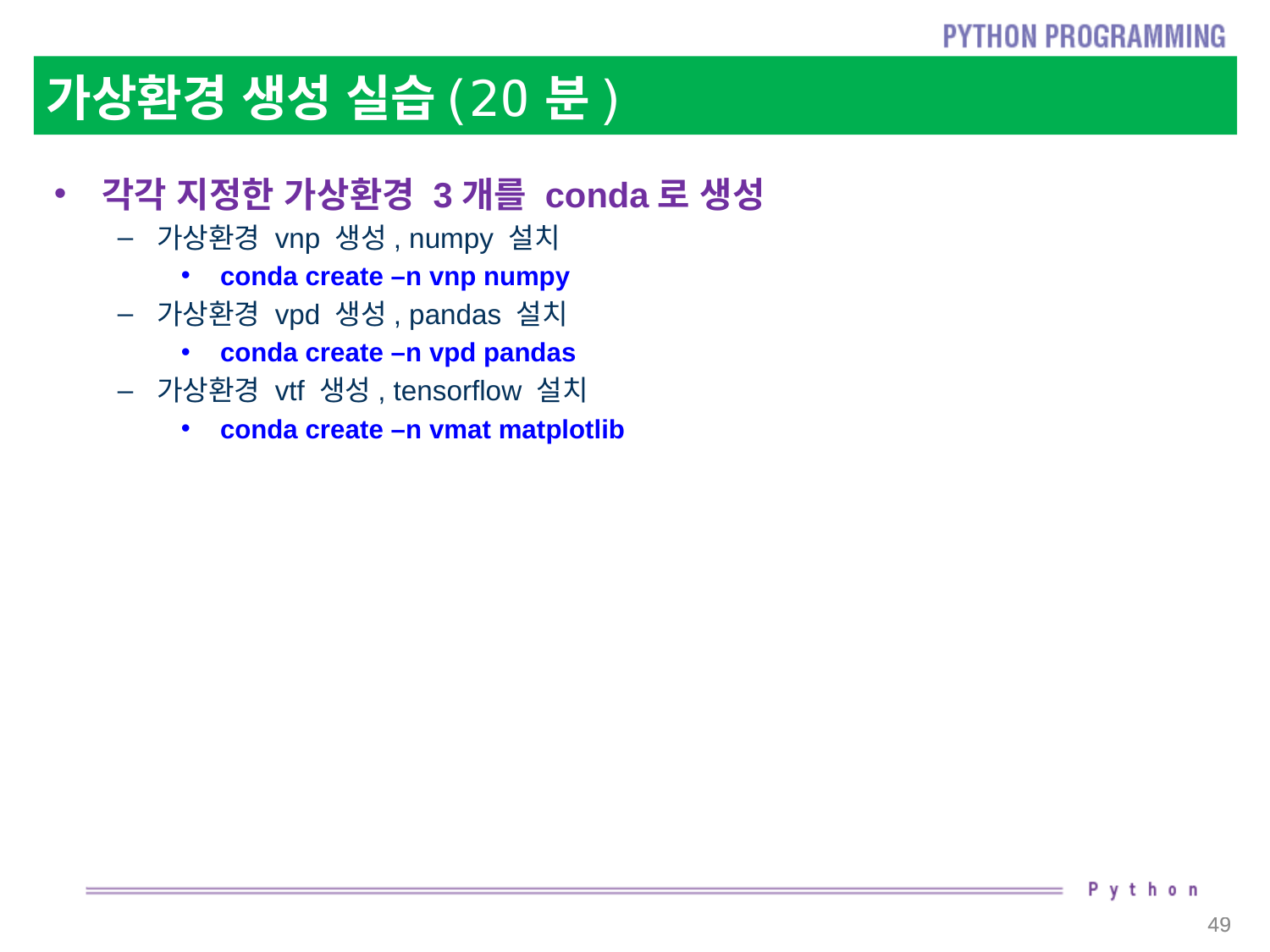

# 가상환경 생성 실습(20분)
각각 지정한 가상환경 3개를 conda로 생성
가상환경 vnp 생성, numpy 설치
 conda create –n vnp numpy
가상환경 vpd 생성, pandas 설치
 conda create –n vpd pandas
가상환경 vtf 생성, tensorflow 설치
 conda create –n vmat matplotlib

49